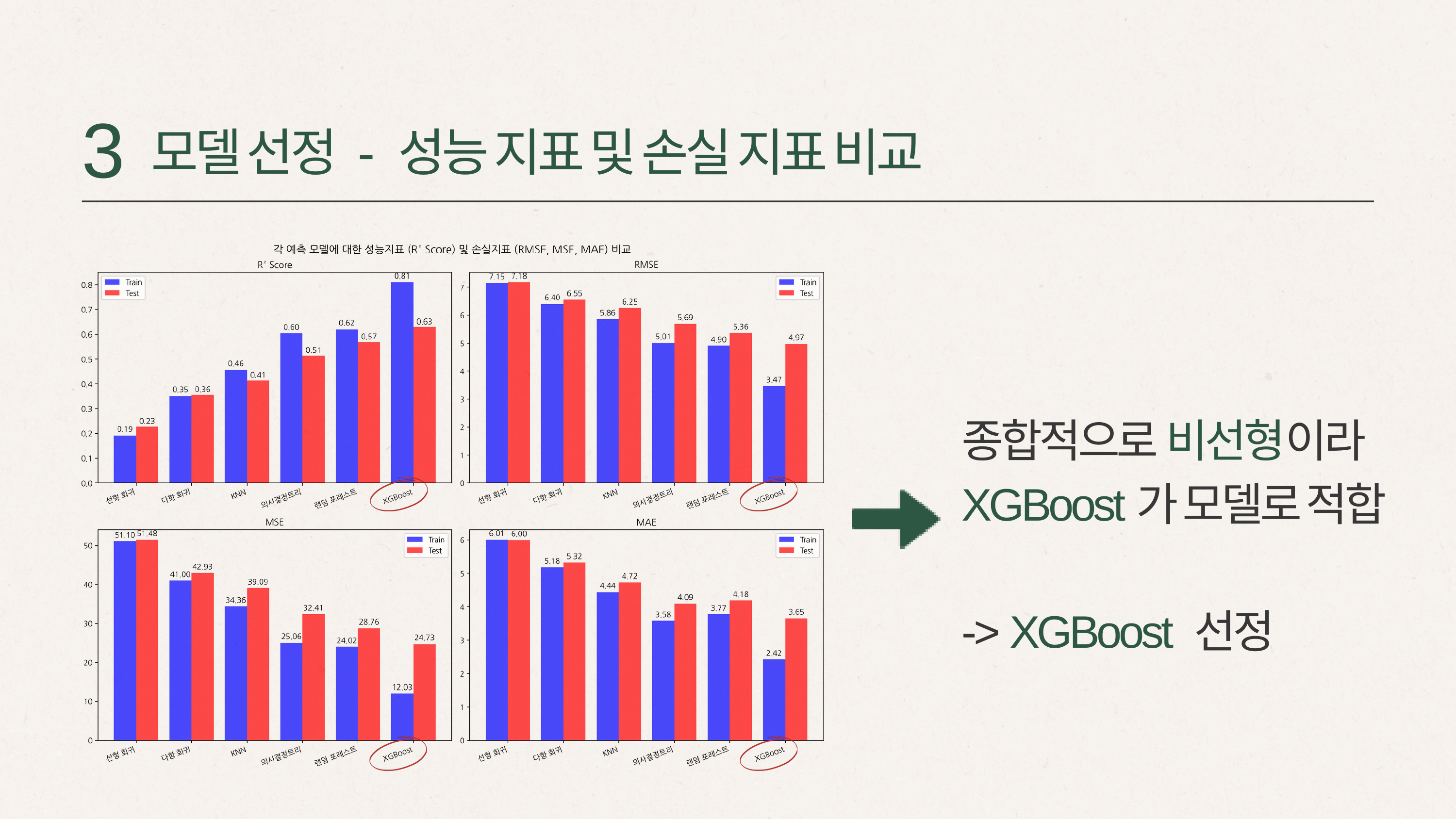

3
모델 선정 - 성능 지표 및 손실 지표 비교

종합적으로 비선형이라 XGBoost가 모델로 적합

-> XGBoost 선정